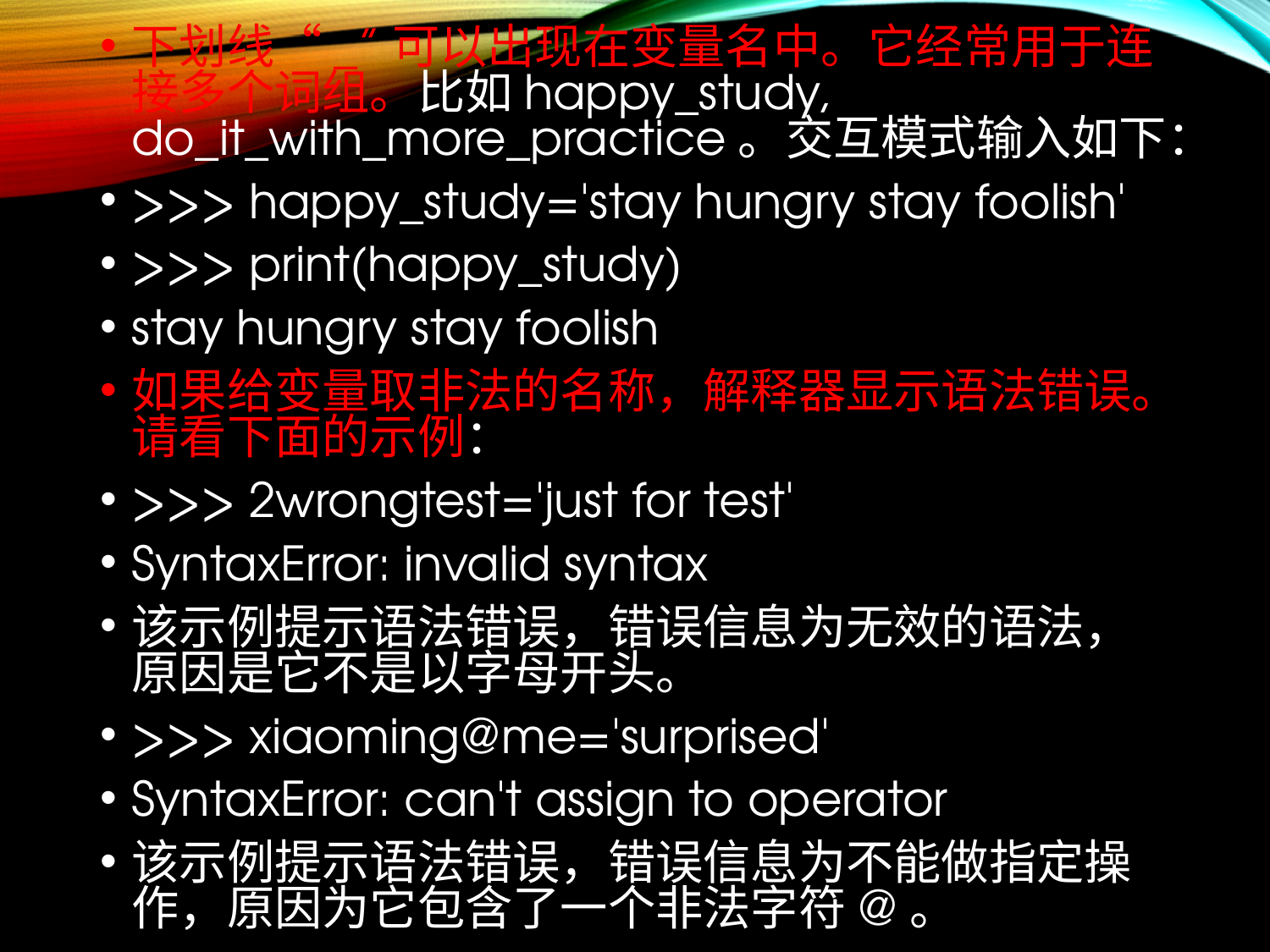

下划线“_”可以出现在变量名中。它经常用于连接多个词组。比如happy_study, do_it_with_more_practice。交互模式输入如下：
>>> happy_study='stay hungry stay foolish'
>>> print(happy_study)
stay hungry stay foolish
如果给变量取非法的名称，解释器显示语法错误。请看下面的示例：
>>> 2wrongtest='just for test'
SyntaxError: invalid syntax
该示例提示语法错误，错误信息为无效的语法，原因是它不是以字母开头。
>>> xiaoming@me='surprised'
SyntaxError: can't assign to operator
该示例提示语法错误，错误信息为不能做指定操作，原因为它包含了一个非法字符@。